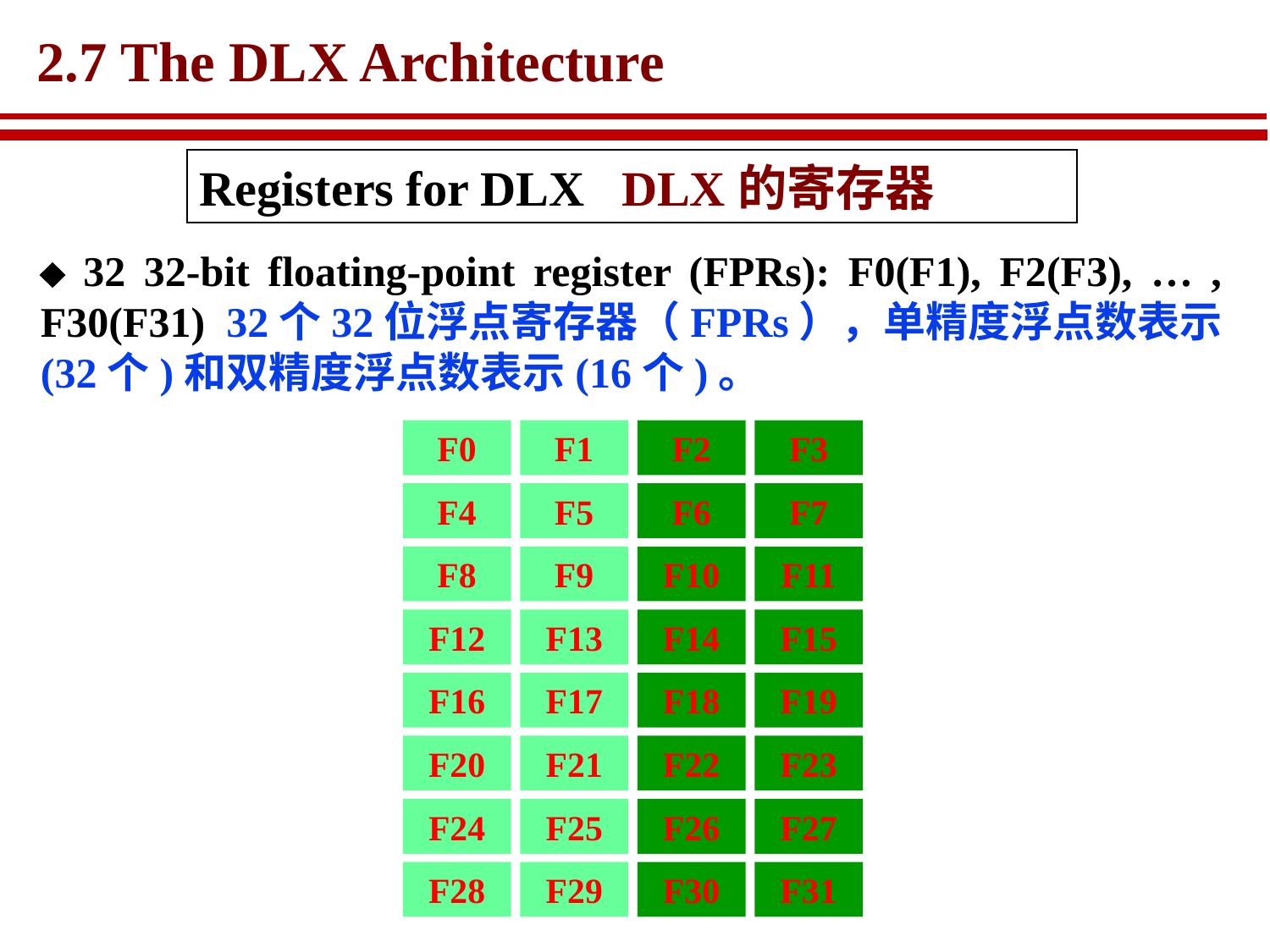

# 2.7 The DLX Architecture
Registers for DLX   DLX的寄存器
♦ 32 32-bit floating-point register (FPRs): F0(F1), F2(F3), … , F30(F31)  32个32位浮点寄存器（FPRs），单精度浮点数表示(32个)和双精度浮点数表示(16个)。
F0
F1
F2
F3
F4
F5
F6
F7
F8
F9
F10
F11
F12
F13
F14
F15
F16
F17
F18
F19
F20
F21
F22
F23
F24
F25
F26
F27
F28
F29
F30
F31